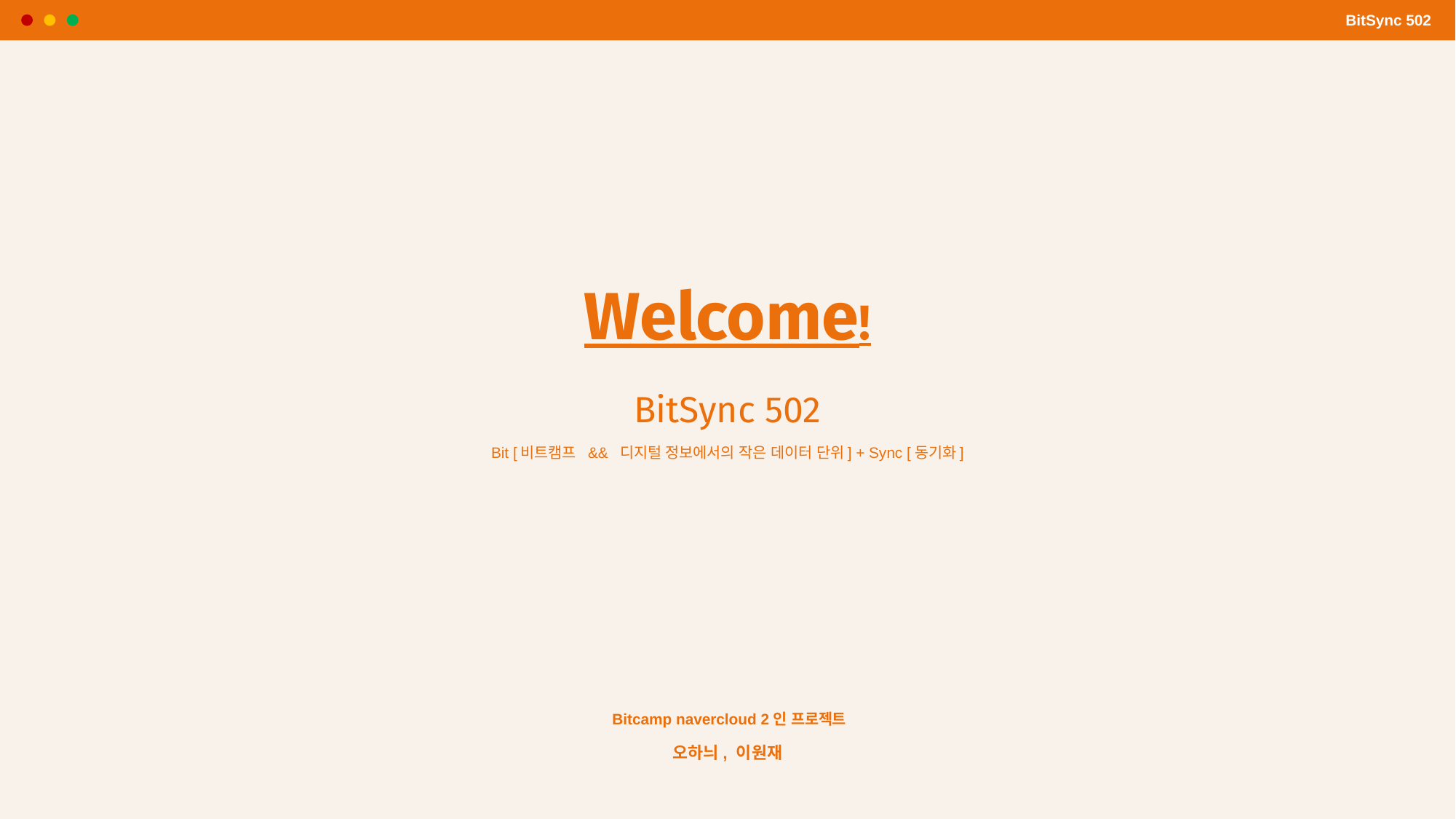

BitSync 502

Welcome!
BitSync 502
Bit [비트캠프  &&  디지털 정보에서의 작은 데이터 단위] + Sync [동기화]
Bitcamp navercloud 2인 프로젝트
오하늬, 이원재